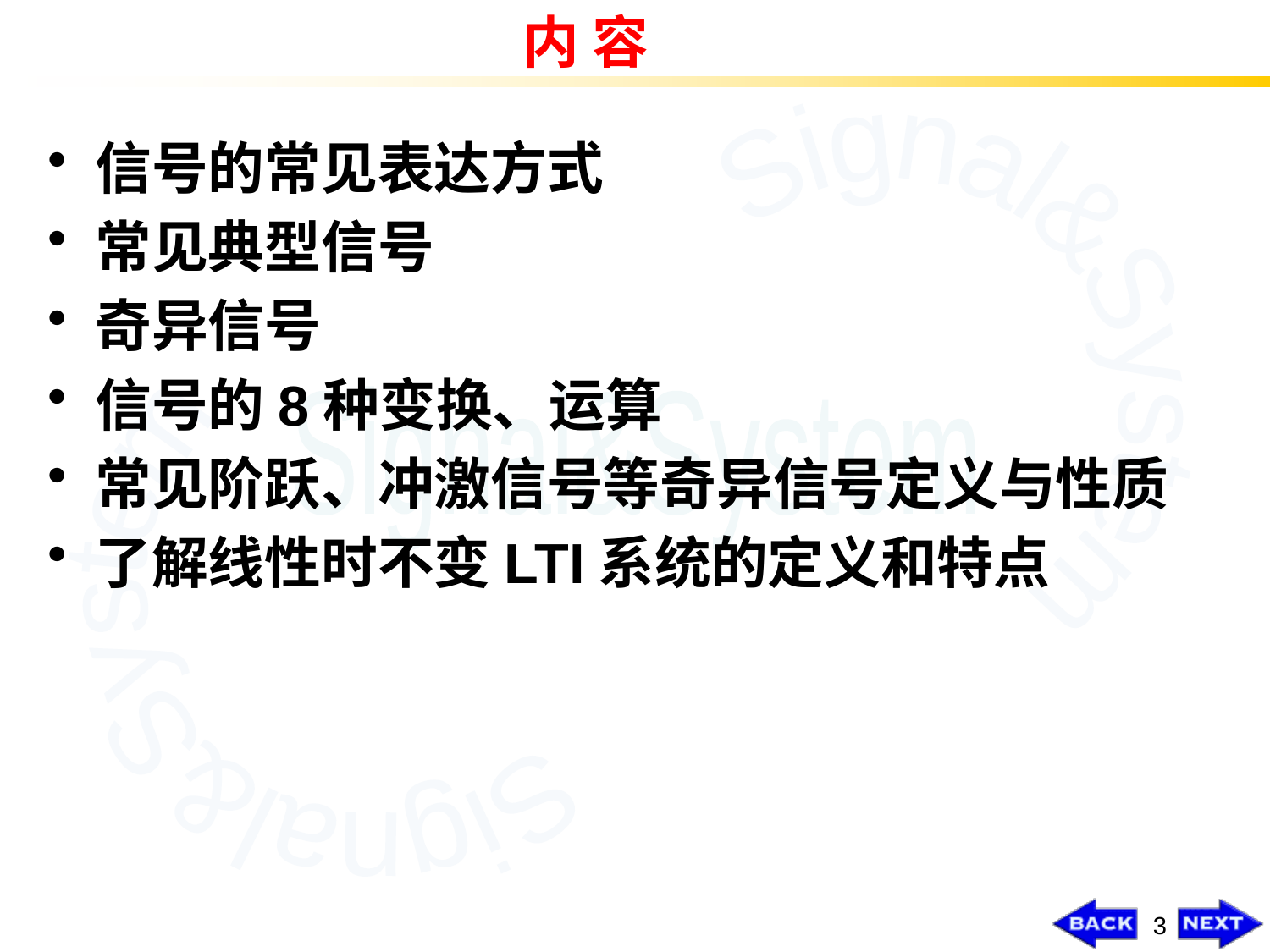

3
# 内 容
信号的常见表达方式
常见典型信号
奇异信号
信号的8种变换、运算
常见阶跃、冲激信号等奇异信号定义与性质
了解线性时不变LTI系统的定义和特点